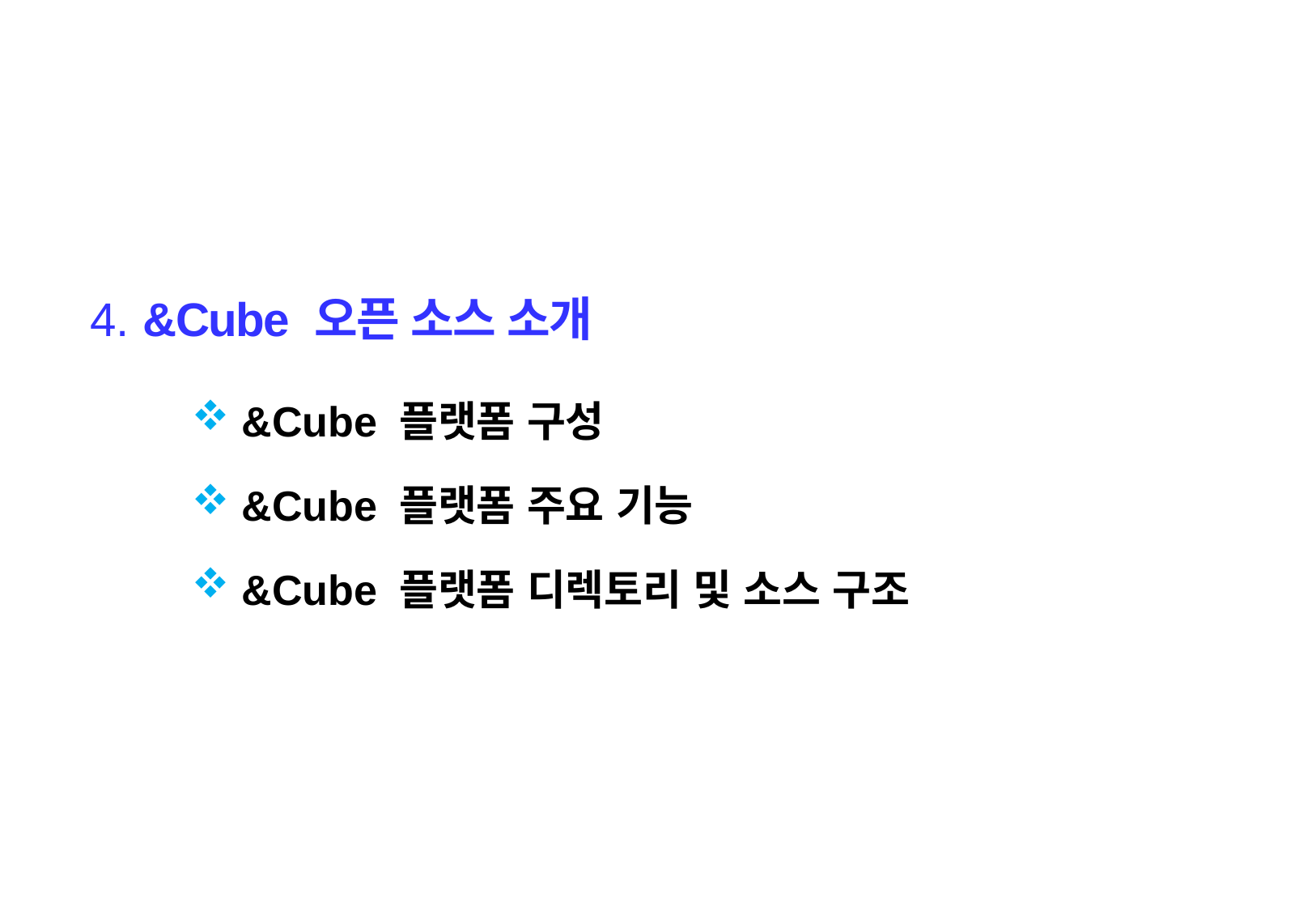

4. &Cube 오픈 소스 소개
 &Cube 플랫폼 구성
 &Cube 플랫폼 주요 기능
 &Cube 플랫폼 디렉토리 및 소스 구조